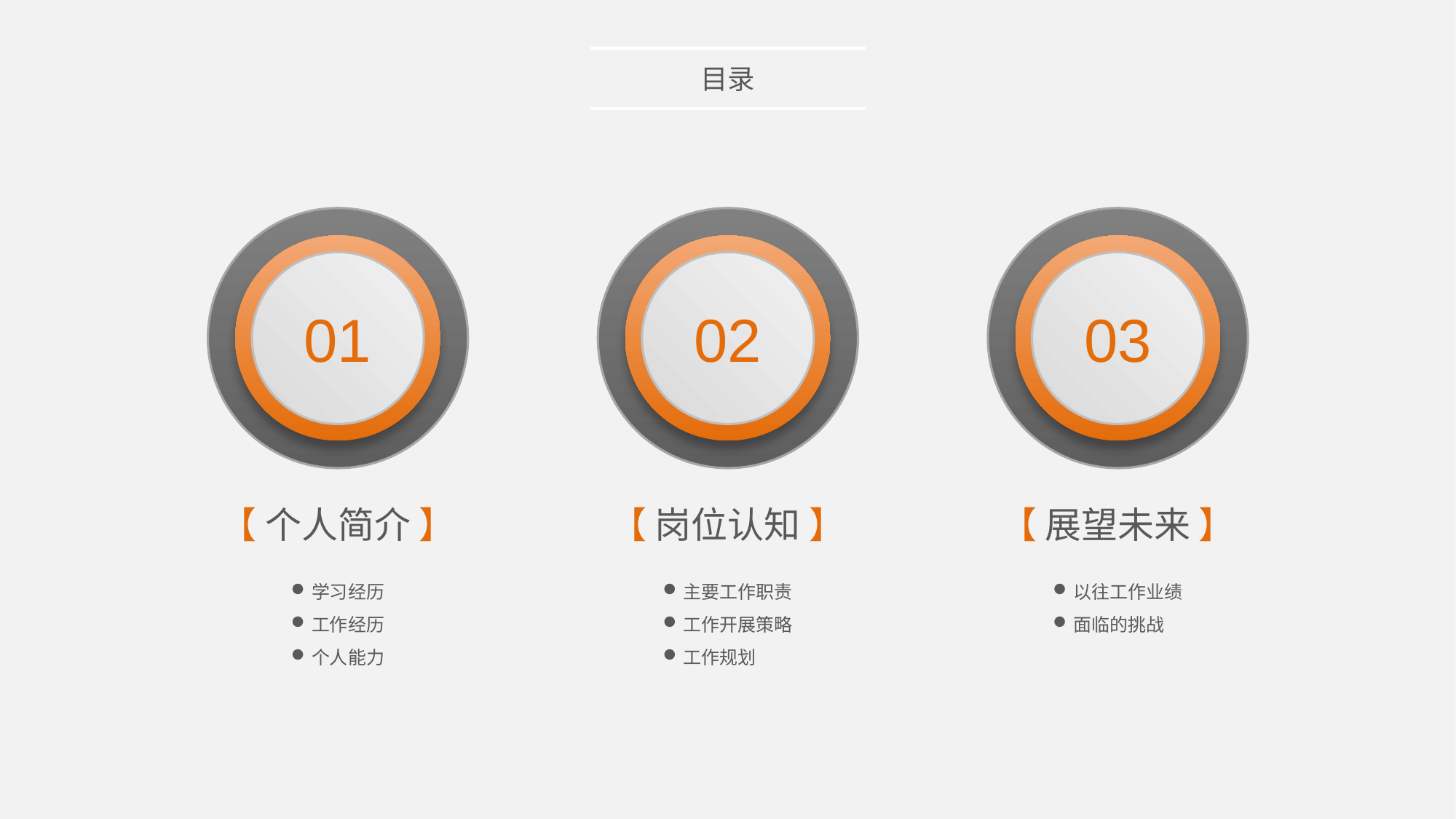

目录

01

02

03
【 个人简介 】
【 岗位认知 】
【 展望未来 】
学习经历
工作经历
个人能力
主要工作职责
工作开展策略
工作规划
以往工作业绩
面临的挑战